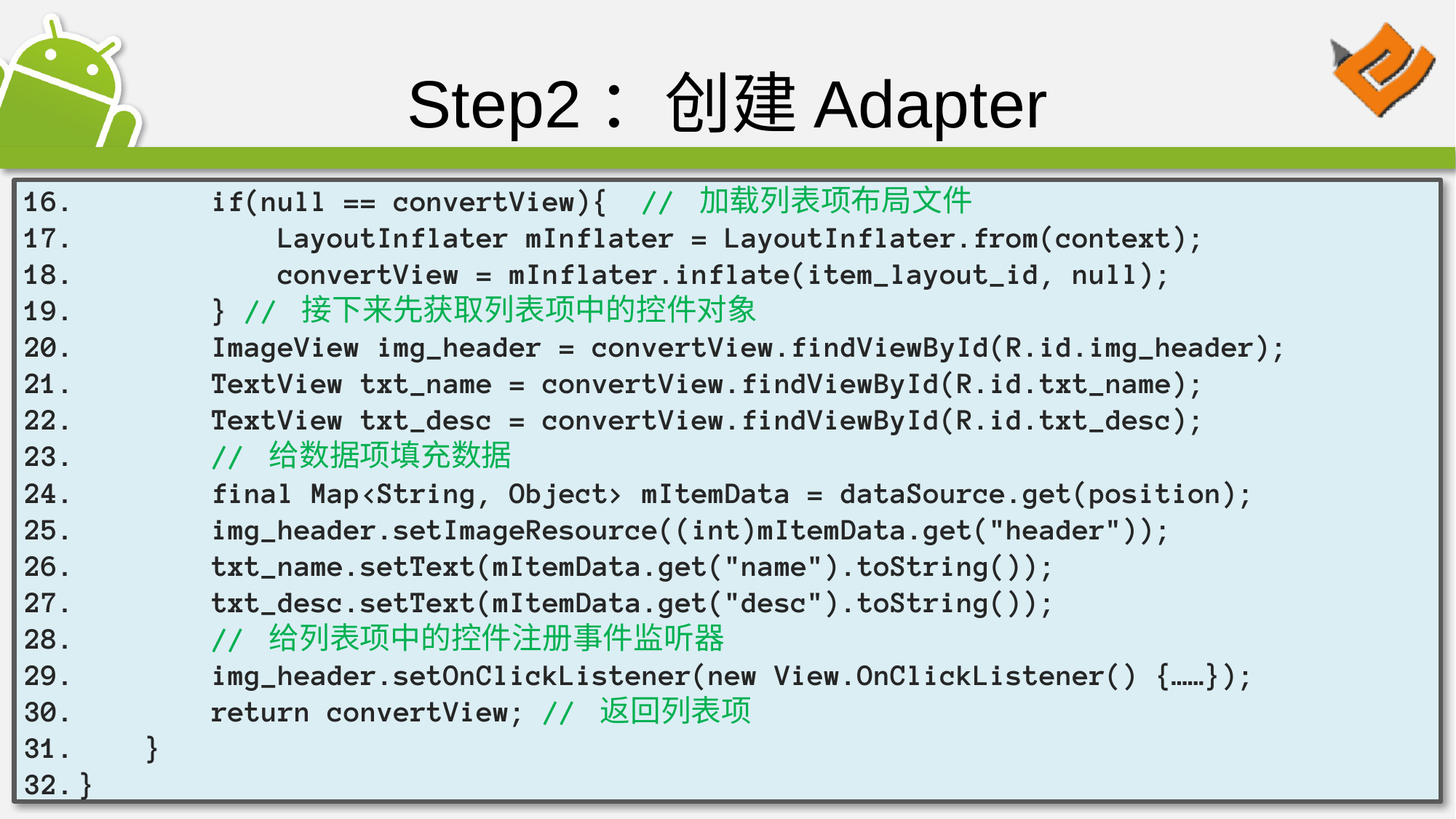

# Step2：创建Adapter
        if(null == convertView){  // 加载列表项布局文件
            LayoutInflater mInflater = LayoutInflater.from(context);
            convertView = mInflater.inflate(item_layout_id, null);
        } // 接下来先获取列表项中的控件对象
        ImageView img_header = convertView.findViewById(R.id.img_header);
        TextView txt_name = convertView.findViewById(R.id.txt_name);
        TextView txt_desc = convertView.findViewById(R.id.txt_desc);
        // 给数据项填充数据
        final Map<String, Object> mItemData = dataSource.get(position);
        img_header.setImageResource((int)mItemData.get("header"));
        txt_name.setText(mItemData.get("name").toString());
        txt_desc.setText(mItemData.get("desc").toString());
        // 给列表项中的控件注册事件监听器
        img_header.setOnClickListener(new View.OnClickListener() {……});
        return convertView; // 返回列表项
    }
}